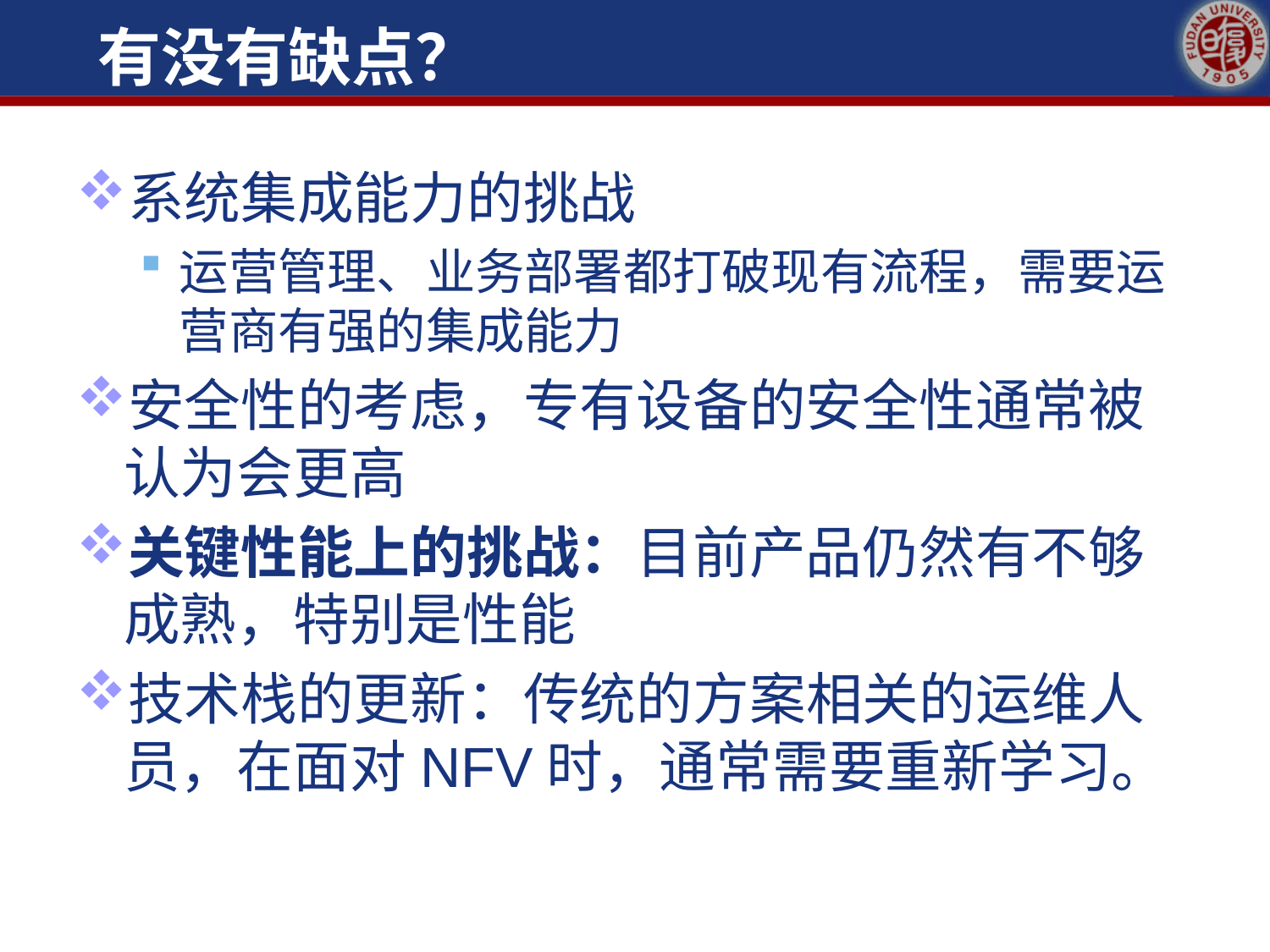

# 有没有缺点？
系统集成能力的挑战
运营管理、业务部署都打破现有流程，需要运营商有强的集成能力
安全性的考虑，专有设备的安全性通常被认为会更高
关键性能上的挑战：目前产品仍然有不够成熟，特别是性能
技术栈的更新：传统的方案相关的运维人员，在面对NFV时，通常需要重新学习。